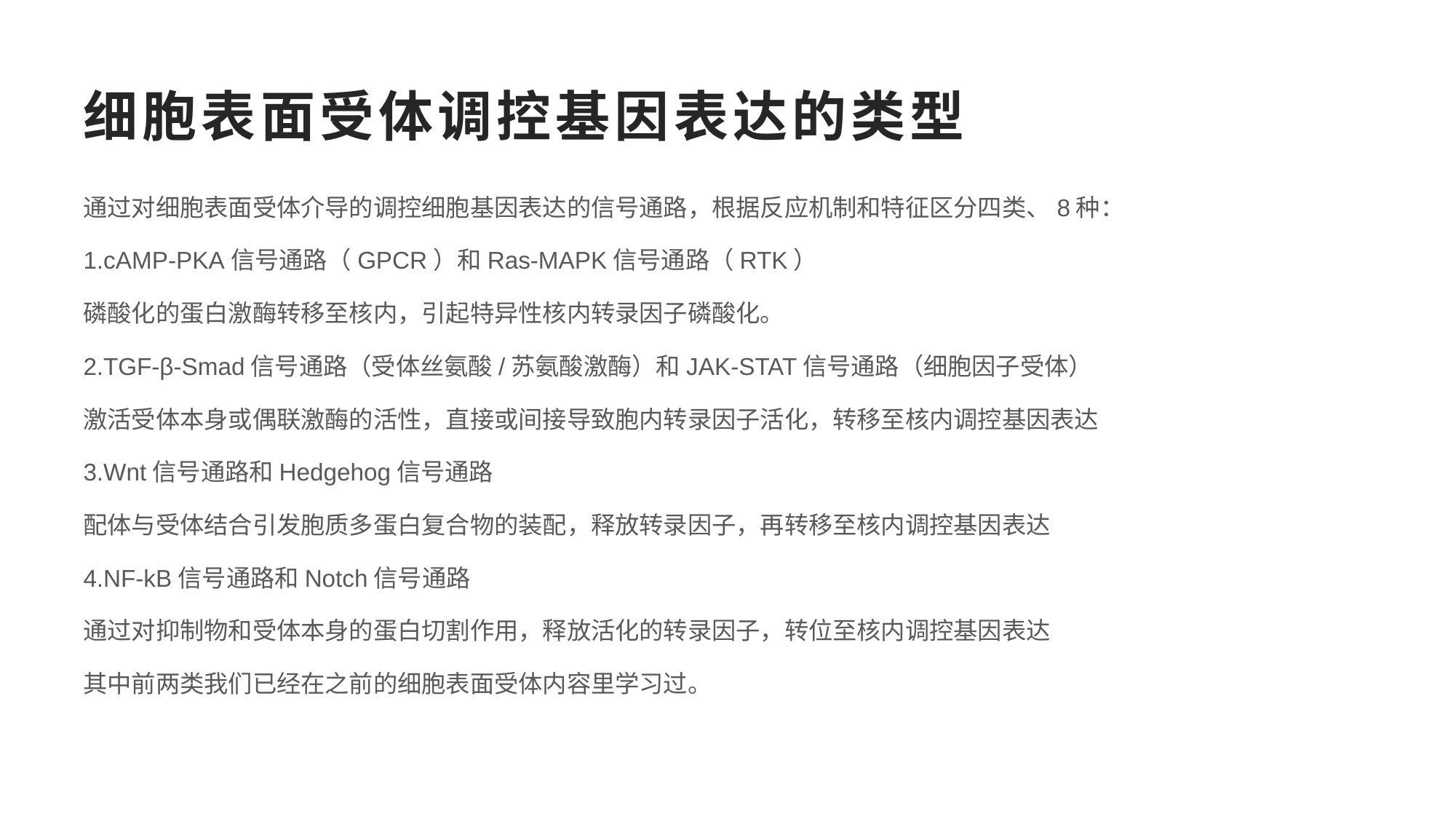

# 细胞表面受体调控基因表达的类型
通过对细胞表面受体介导的调控细胞基因表达的信号通路，根据反应机制和特征区分四类、8种：
1.cAMP-PKA信号通路（GPCR）和Ras-MAPK信号通路（RTK）
磷酸化的蛋白激酶转移至核内，引起特异性核内转录因子磷酸化。
2.TGF-β-Smad信号通路（受体丝氨酸/苏氨酸激酶）和JAK-STAT信号通路（细胞因子受体）
激活受体本身或偶联激酶的活性，直接或间接导致胞内转录因子活化，转移至核内调控基因表达
3.Wnt信号通路和Hedgehog信号通路
配体与受体结合引发胞质多蛋白复合物的装配，释放转录因子，再转移至核内调控基因表达
4.NF-kB信号通路和Notch信号通路
通过对抑制物和受体本身的蛋白切割作用，释放活化的转录因子，转位至核内调控基因表达
其中前两类我们已经在之前的细胞表面受体内容里学习过。